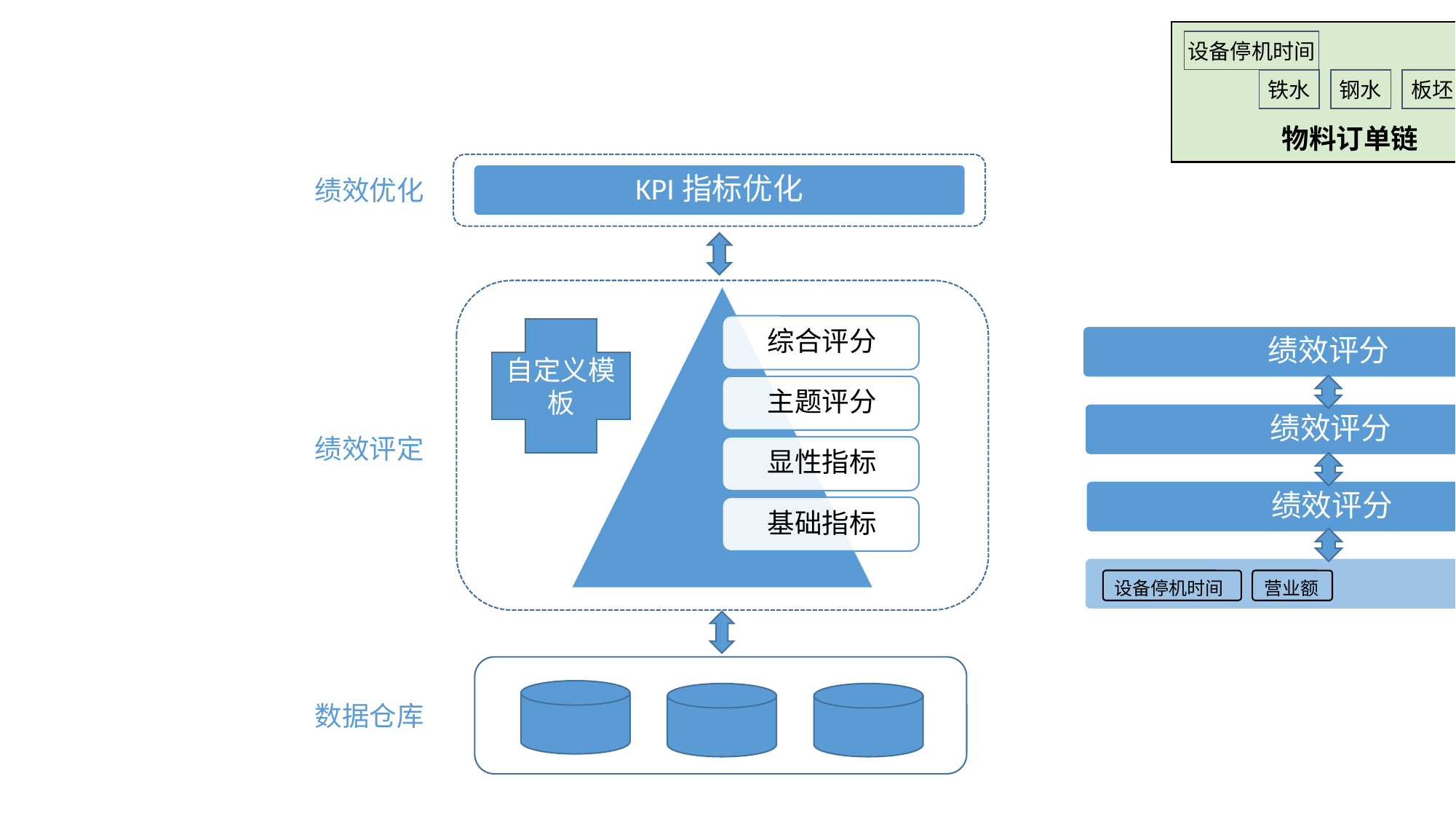

设备停机时间
热卷
铁水
钢水
板坯
物料订单链

KPI指标优化
绩效优化

综合评分
主题评分
显性指标
基础指标
自定义模板

绩效评分

绩效评分
绩效评定

绩效评分

设备停机时间
营业额

数据仓库